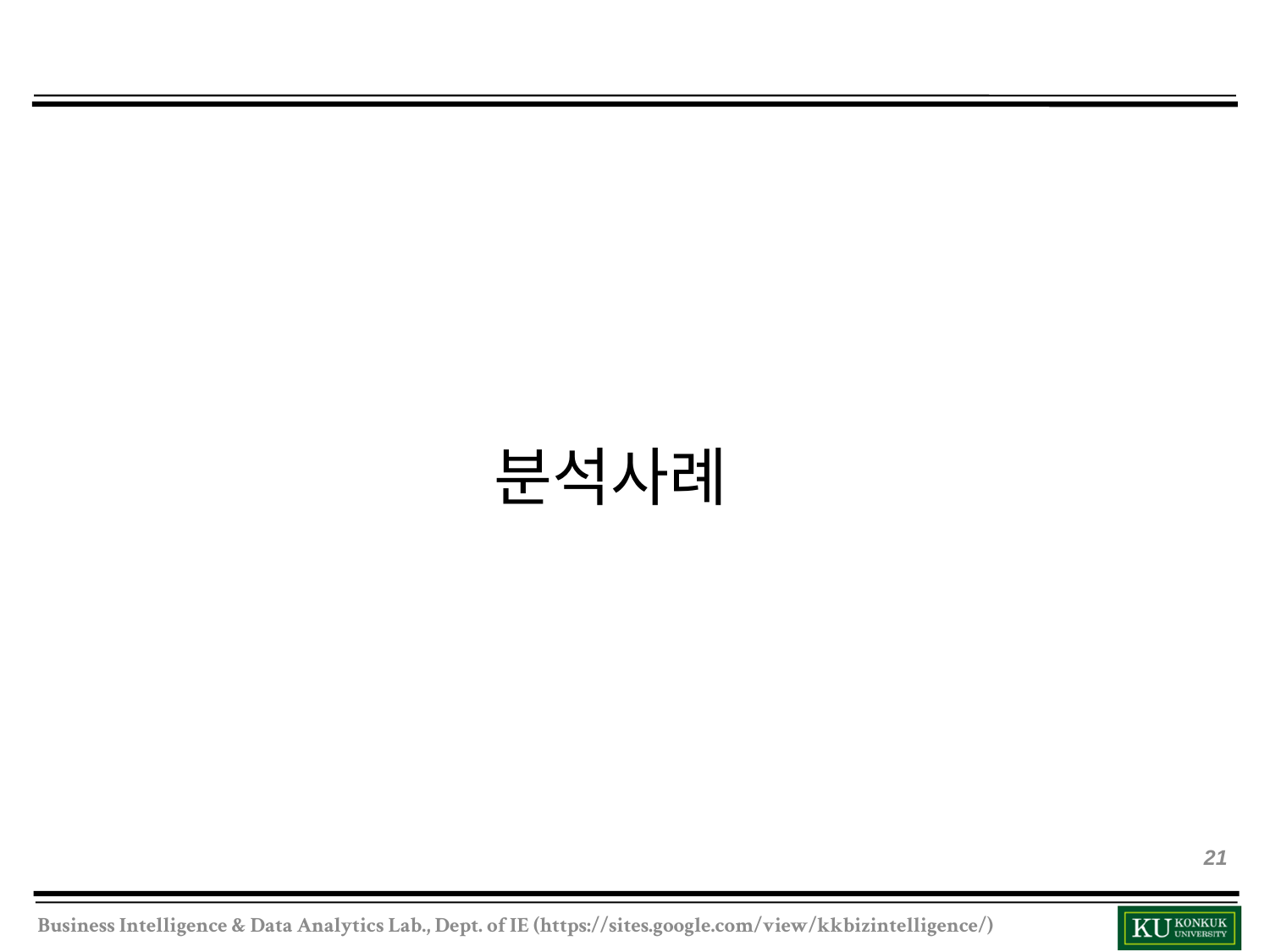

분석사례
21
Business Intelligence & Data Analytics Lab., Dept. of IE (https://sites.google.com/view/kkbizintelligence/)